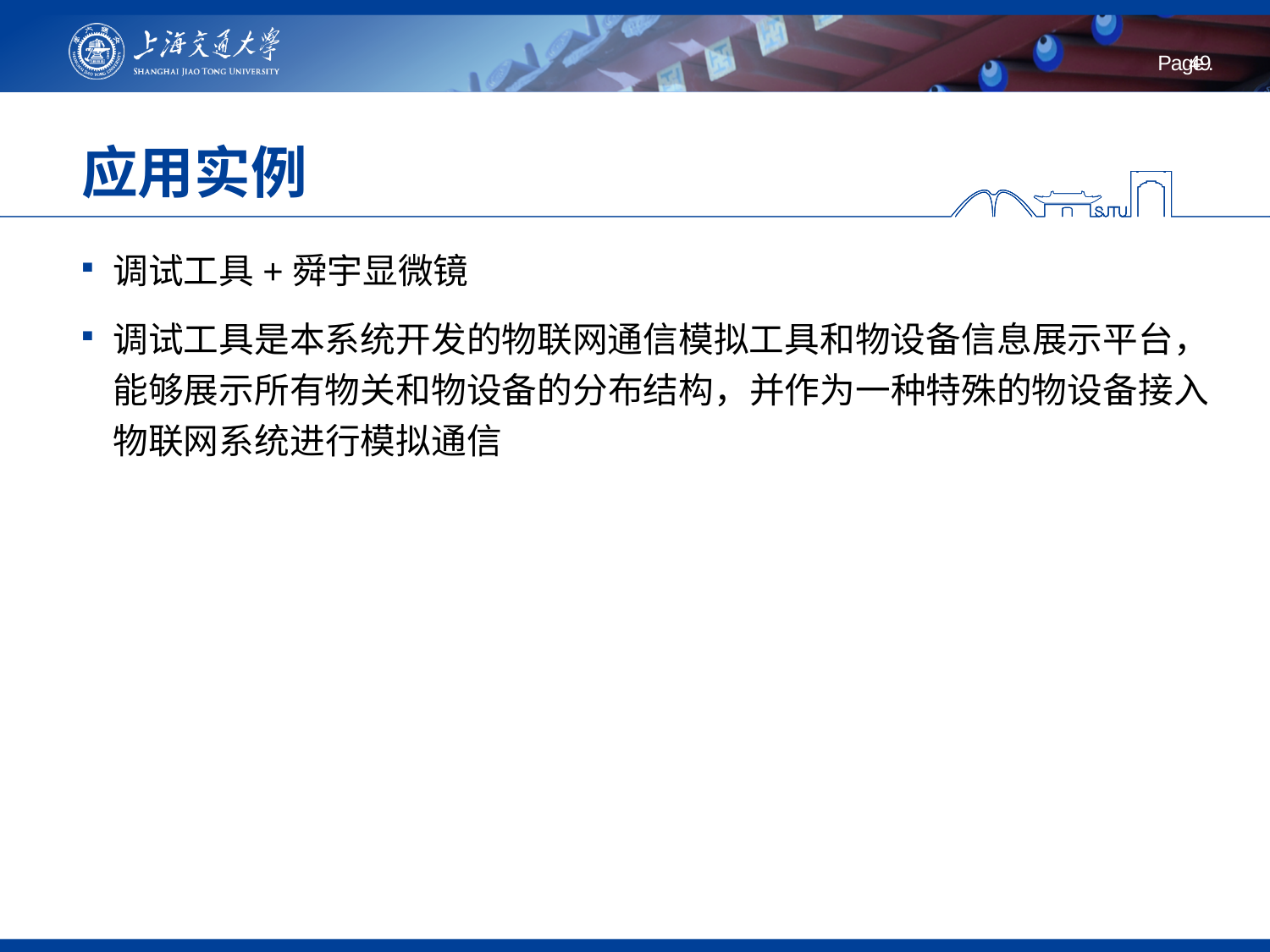

# 应用实例
调试工具+舜宇显微镜
调试工具是本系统开发的物联网通信模拟工具和物设备信息展示平台，能够展示所有物关和物设备的分布结构，并作为一种特殊的物设备接入物联网系统进行模拟通信